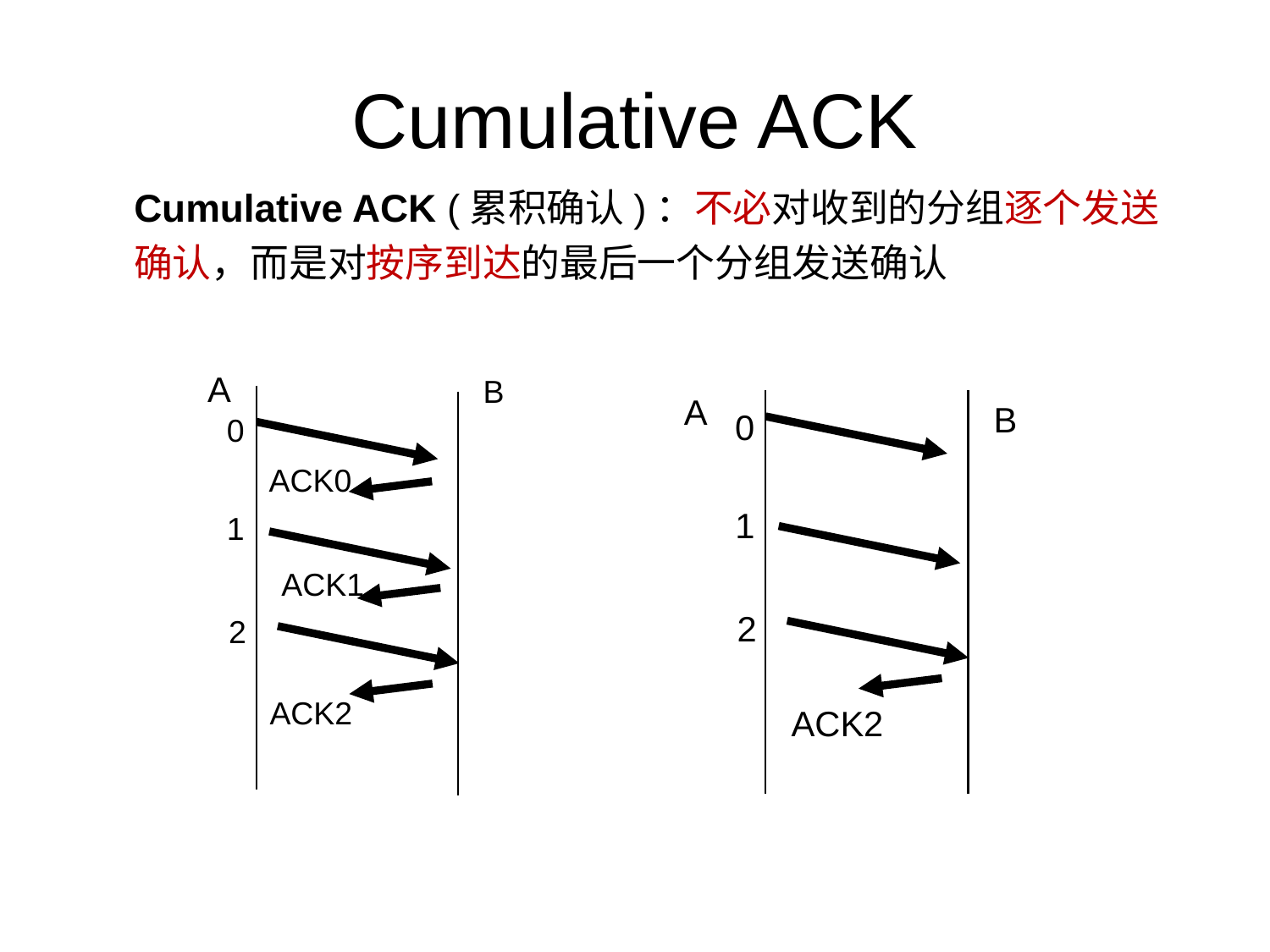

# Cumulative ACK
Cumulative ACK (累积确认)：不必对收到的分组逐个发送确认，而是对按序到达的最后一个分组发送确认
A
B
A
B
0
0

ACK0

1
1

ACK1

2
2

ACK2
ACK2